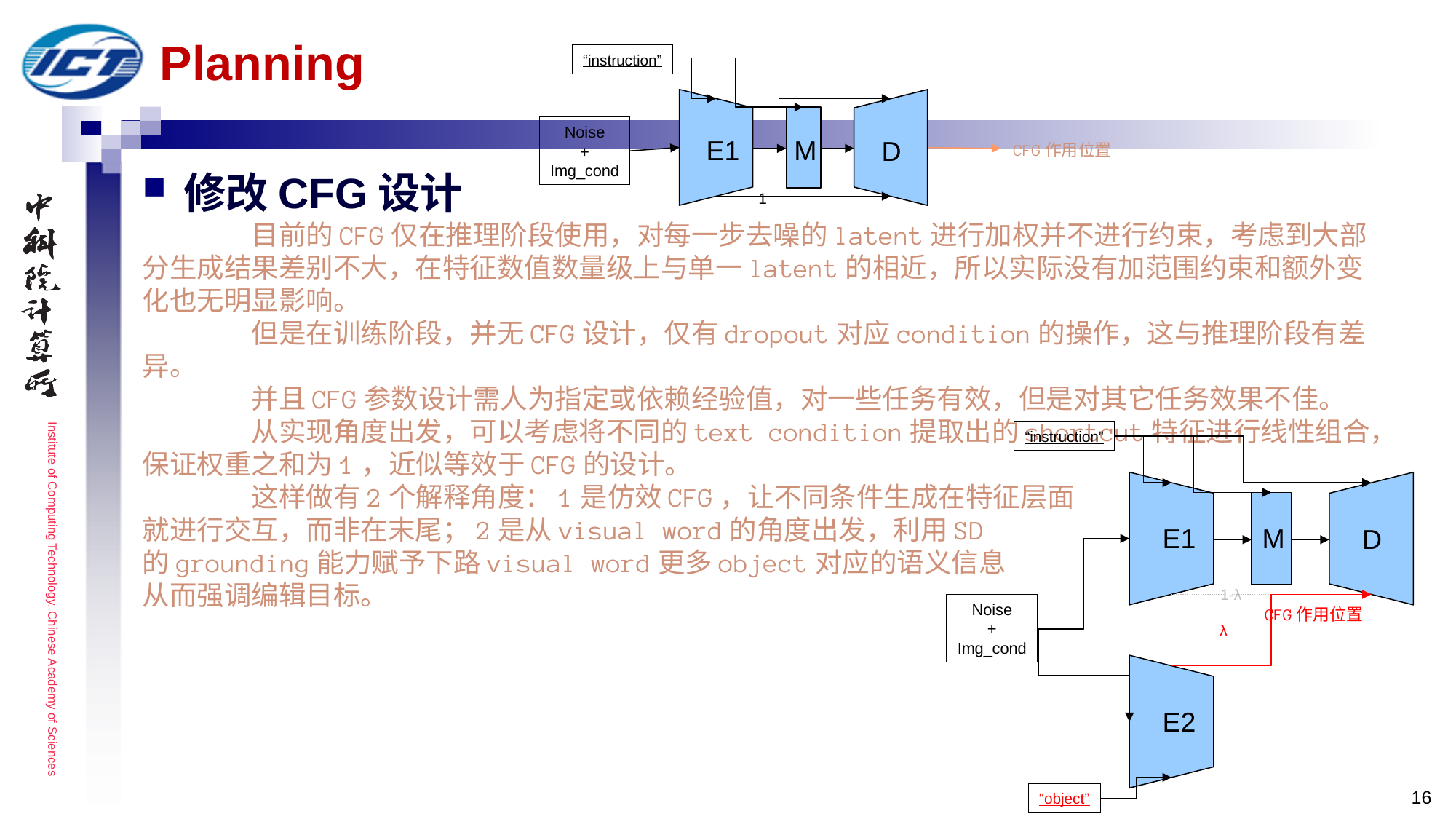

# Planning
“instruction”

Noise
+
Img_cond
E1
M
D
1
CFG作用位置
修改CFG设计
	目前的CFG仅在推理阶段使用，对每一步去噪的latent进行加权并不进行约束，考虑到大部分生成结果差别不大，在特征数值数量级上与单一latent的相近，所以实际没有加范围约束和额外变化也无明显影响。
	但是在训练阶段，并无CFG设计，仅有dropout对应condition的操作，这与推理阶段有差异。
	并且CFG参数设计需人为指定或依赖经验值，对一些任务有效，但是对其它任务效果不佳。
	从实现角度出发，可以考虑将不同的text condition提取出的shortcut特征进行线性组合，保证权重之和为1，近似等效于CFG的设计。
	这样做有2个解释角度：1是仿效CFG，让不同条件生成在特征层面
就进行交互，而非在末尾；2是从visual word的角度出发，利用SD
的grounding能力赋予下路visual word更多object对应的语义信息
从而强调编辑目标。

“instruction”

Noise
+
Img_cond
“object”
E1
M
D
E2
λ
1-λ
CFG作用位置
16